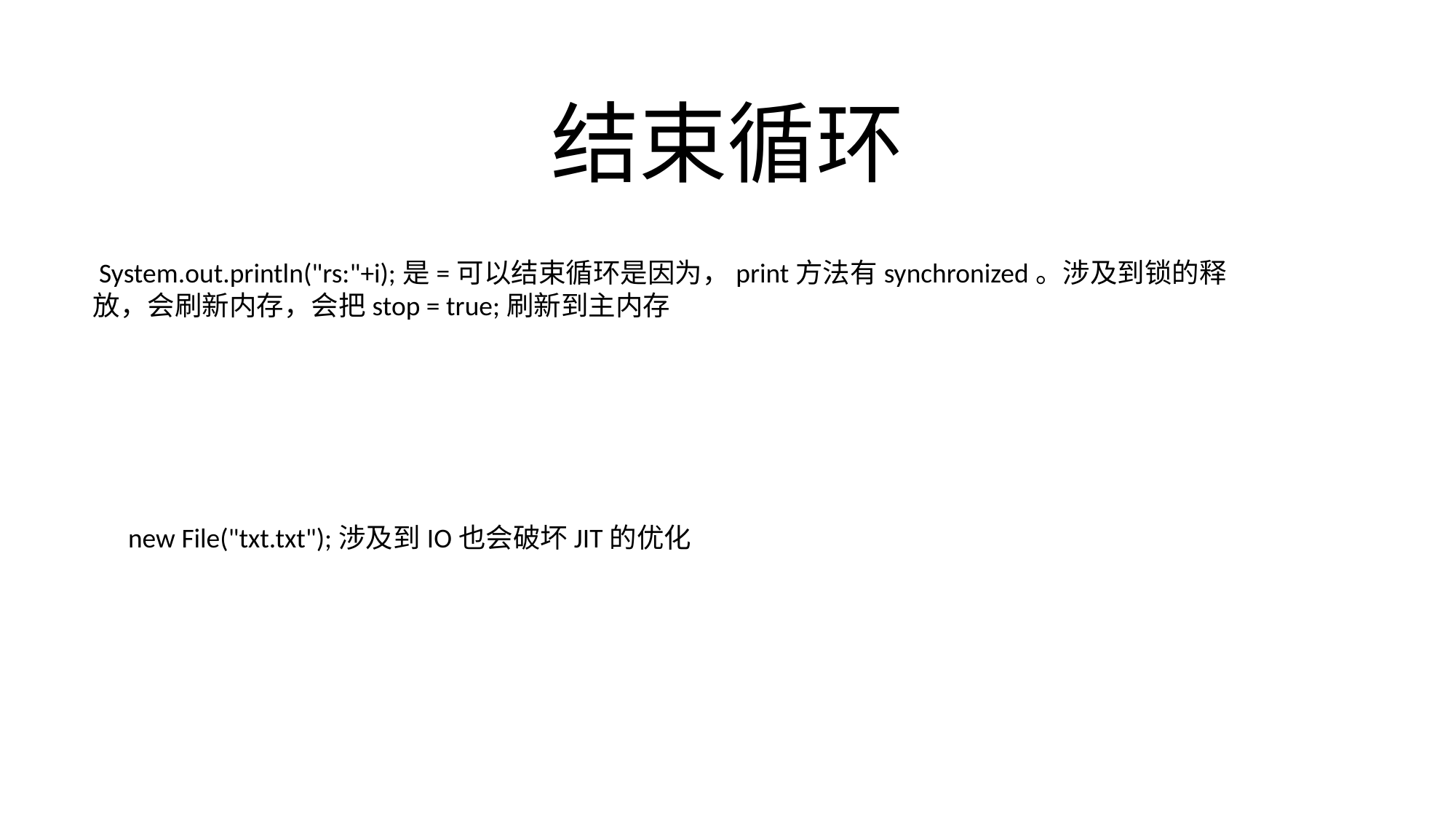

# 结束循环
 System.out.println("rs:"+i);是=可以结束循环是因为，print方法有synchronized。涉及到锁的释放，会刷新内存，会把stop = true;刷新到主内存

new File("txt.txt");涉及到IO也会破坏JIT的优化